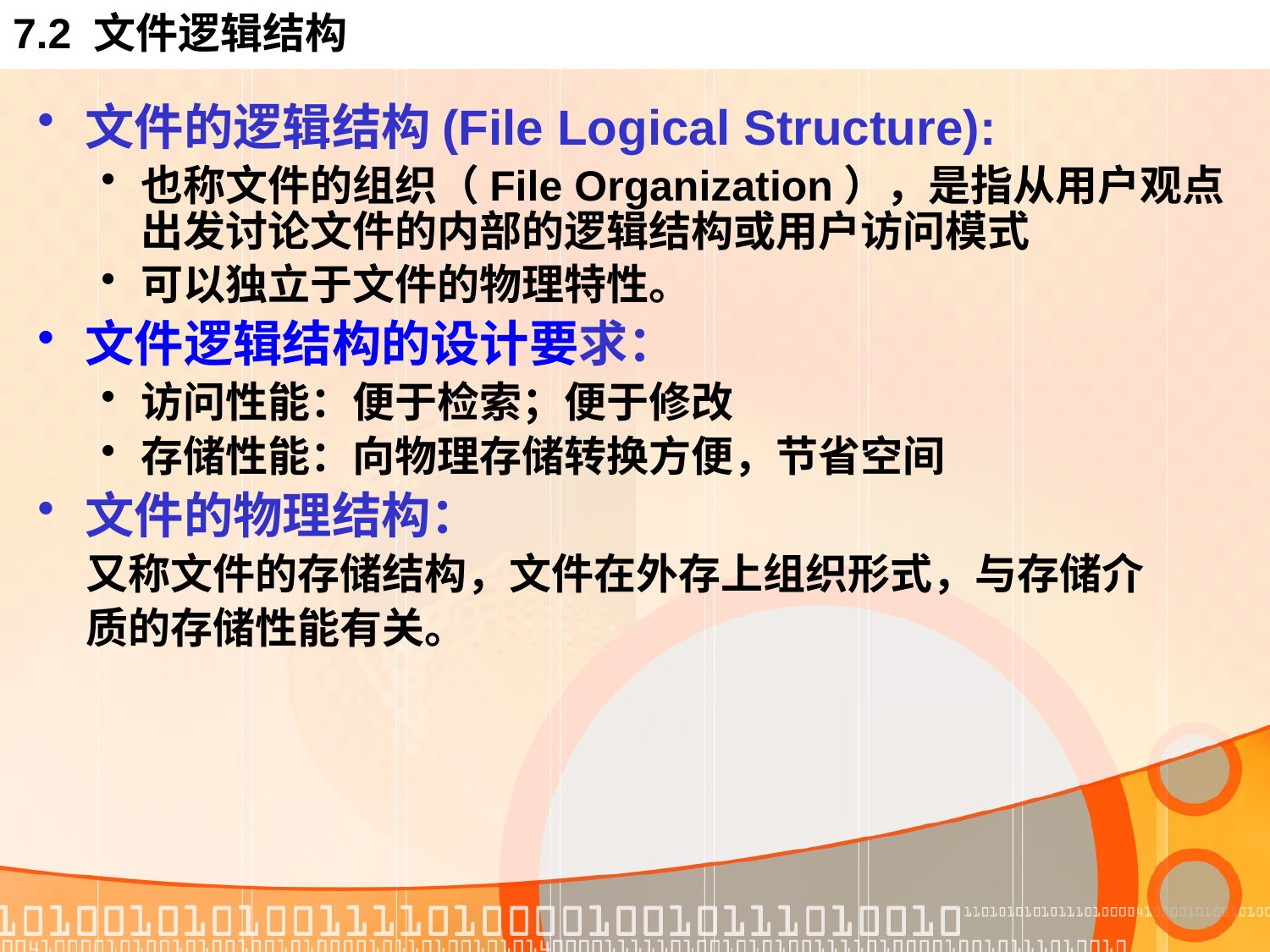

# 7.2 文件逻辑结构
文件的逻辑结构(File Logical Structure):
也称文件的组织（File Organization），是指从用户观点出发讨论文件的内部的逻辑结构或用户访问模式
可以独立于文件的物理特性。
文件逻辑结构的设计要求：
访问性能：便于检索；便于修改
存储性能：向物理存储转换方便，节省空间
文件的物理结构：
    又称文件的存储结构，文件在外存上组织形式，与存储介
    质的存储性能有关。